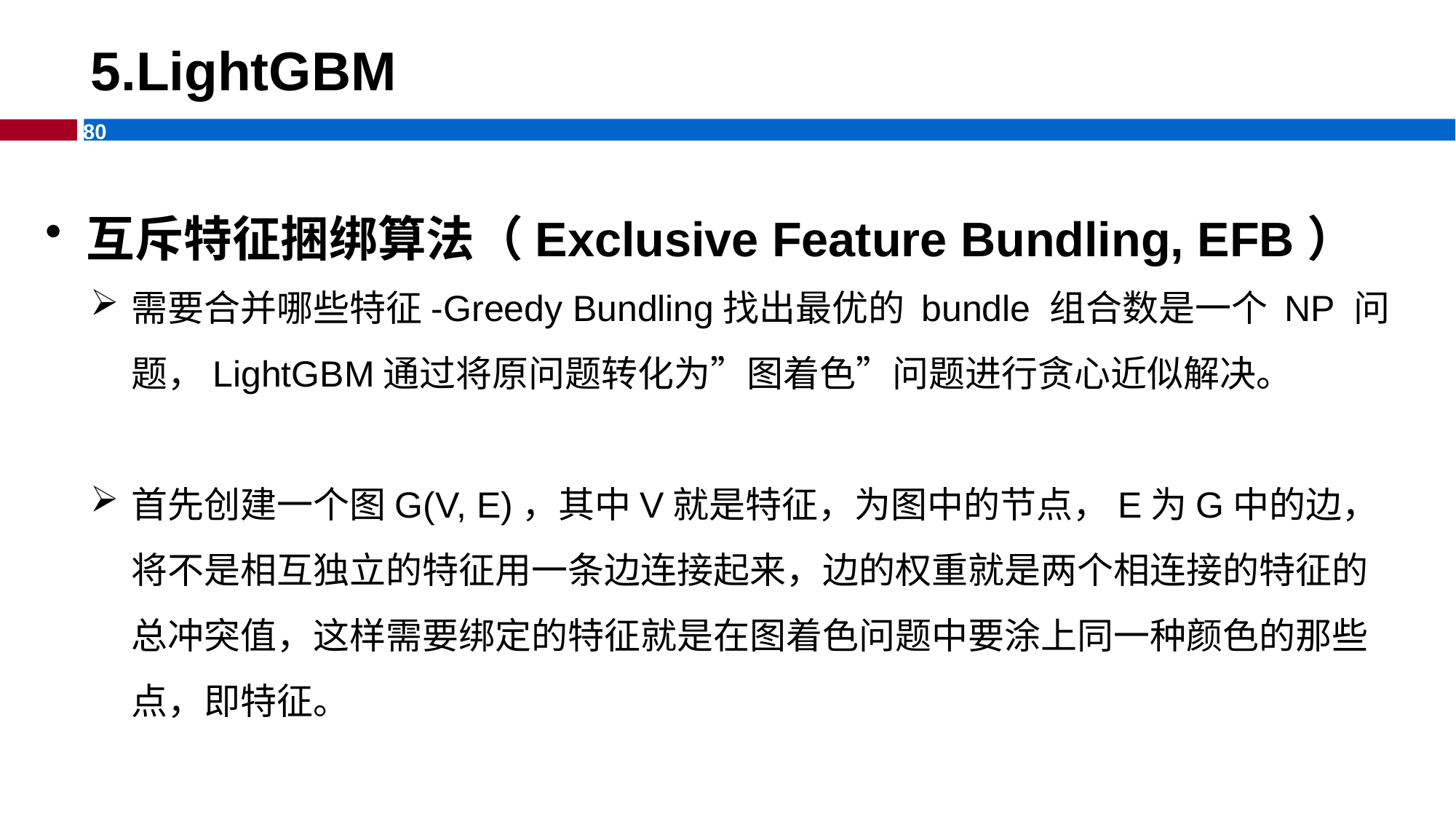

# 5.LightGBM
互斥特征捆绑算法（Exclusive Feature Bundling, EFB）
需要合并哪些特征-Greedy Bundling找出最优的 bundle 组合数是一个 NP 问题，LightGBM通过将原问题转化为”图着色”问题进行贪心近似解决。

首先创建一个图G(V, E)，其中V就是特征，为图中的节点，E为G中的边，将不是相互独立的特征用一条边连接起来，边的权重就是两个相连接的特征的总冲突值，这样需要绑定的特征就是在图着色问题中要涂上同一种颜色的那些点，即特征。